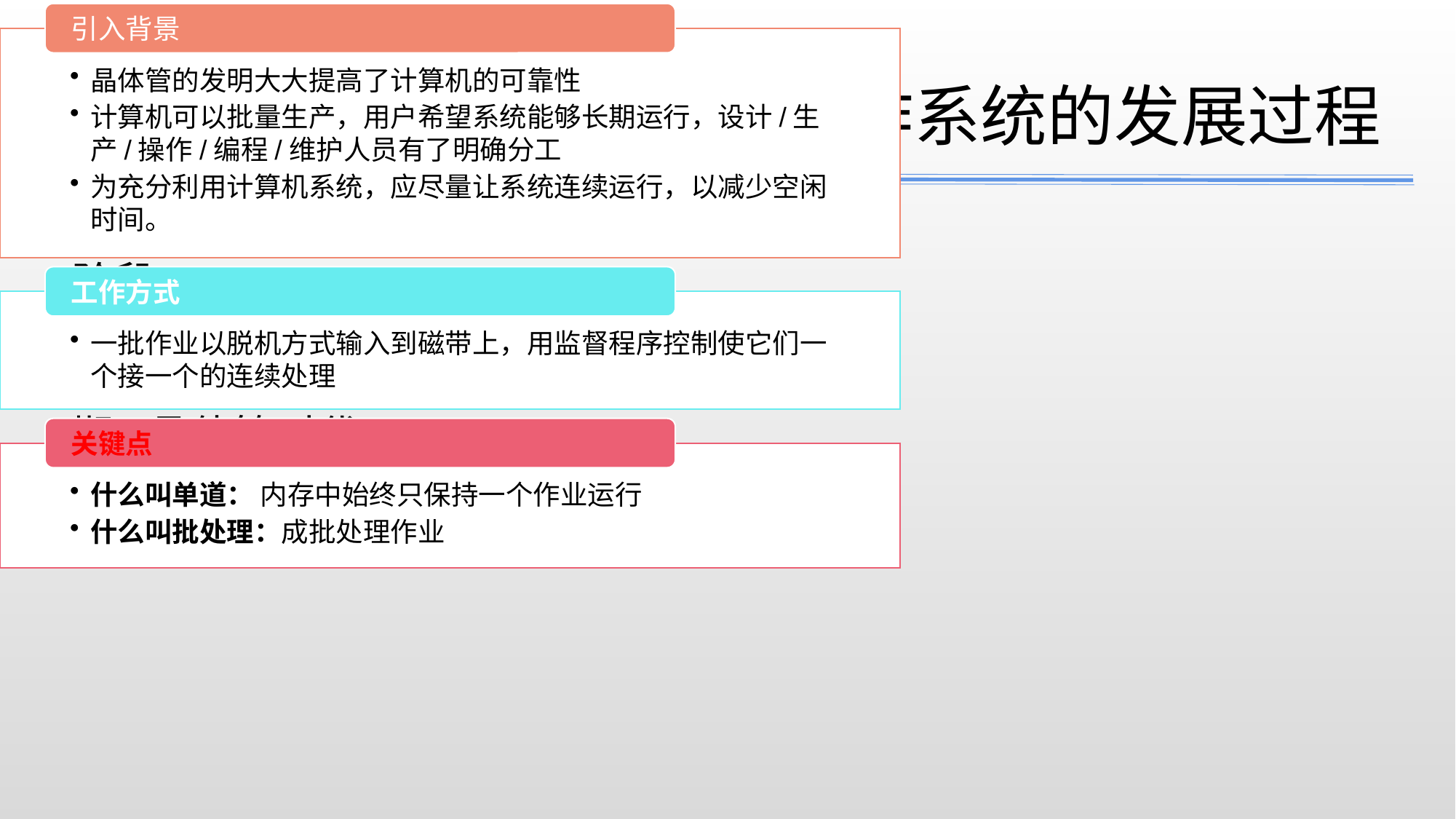

操作系统的基本概念：操作系统的发展过程
晶体管的发明大大提高了计算机的可靠性
计算机可以批量生产，用户希望系统能够长期运行，设计/生产/操作/编程/维护人员有了明确分工
为充分利用计算机系统，应尽量让系统连续运行，以减少空闲时间。
引入背景
一批作业以脱机方式输入到磁带上，用监督程序控制使它们一个接一个的连续处理
工作方式
什么叫单道： 内存中始终只保持一个作业运行
什么叫批处理：成批处理作业
关键点
阶段2：
单道批处理系统
50年代末到60年代中期(晶体管时代)